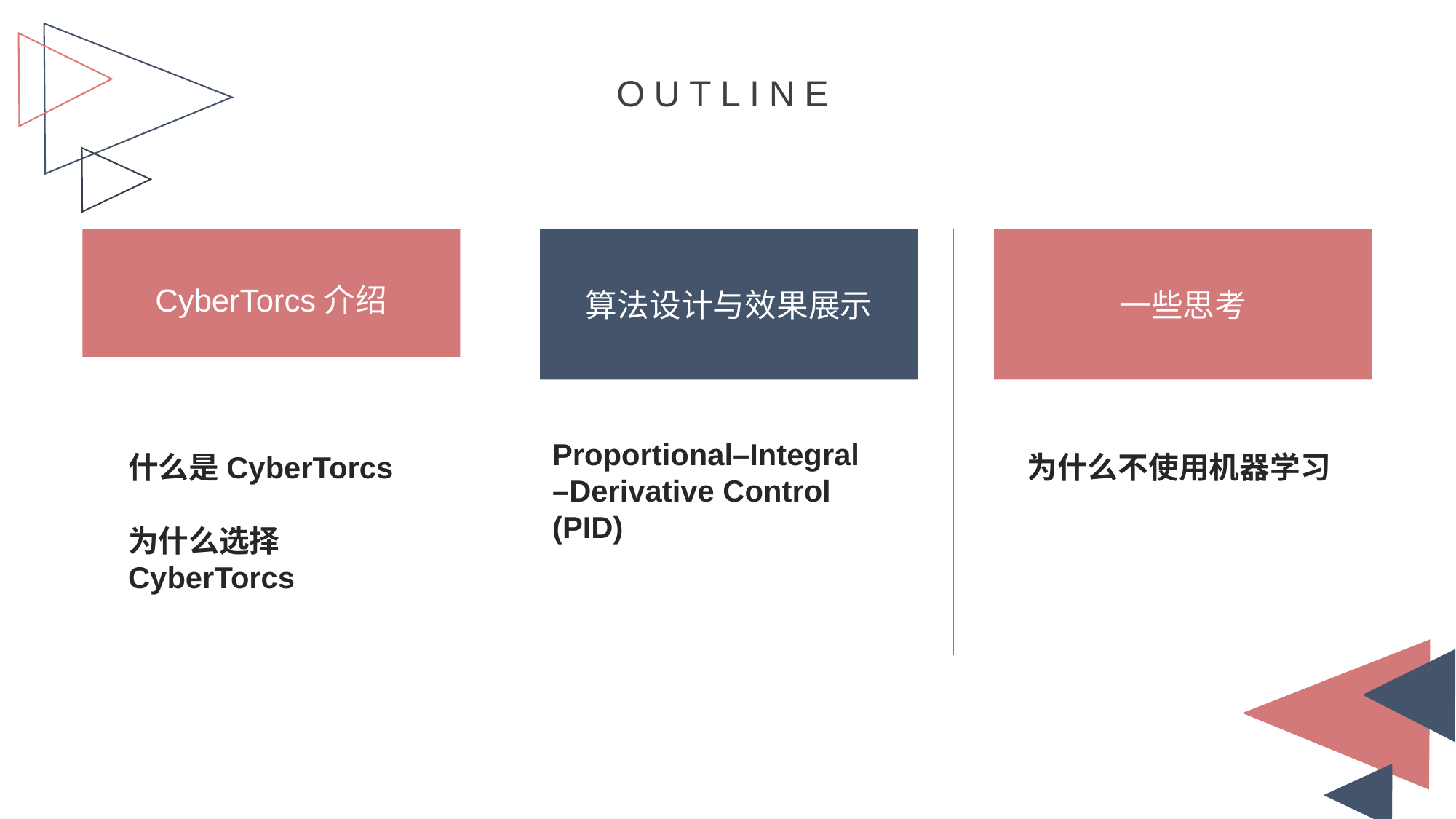

OUTLINE

CyberTorcs介绍

算法设计与效果展示
一些思考
Proportional–Integral
–Derivative Control (PID)
什么是CyberTorcs
为什么不使用机器学习
为什么选择CyberTorcs